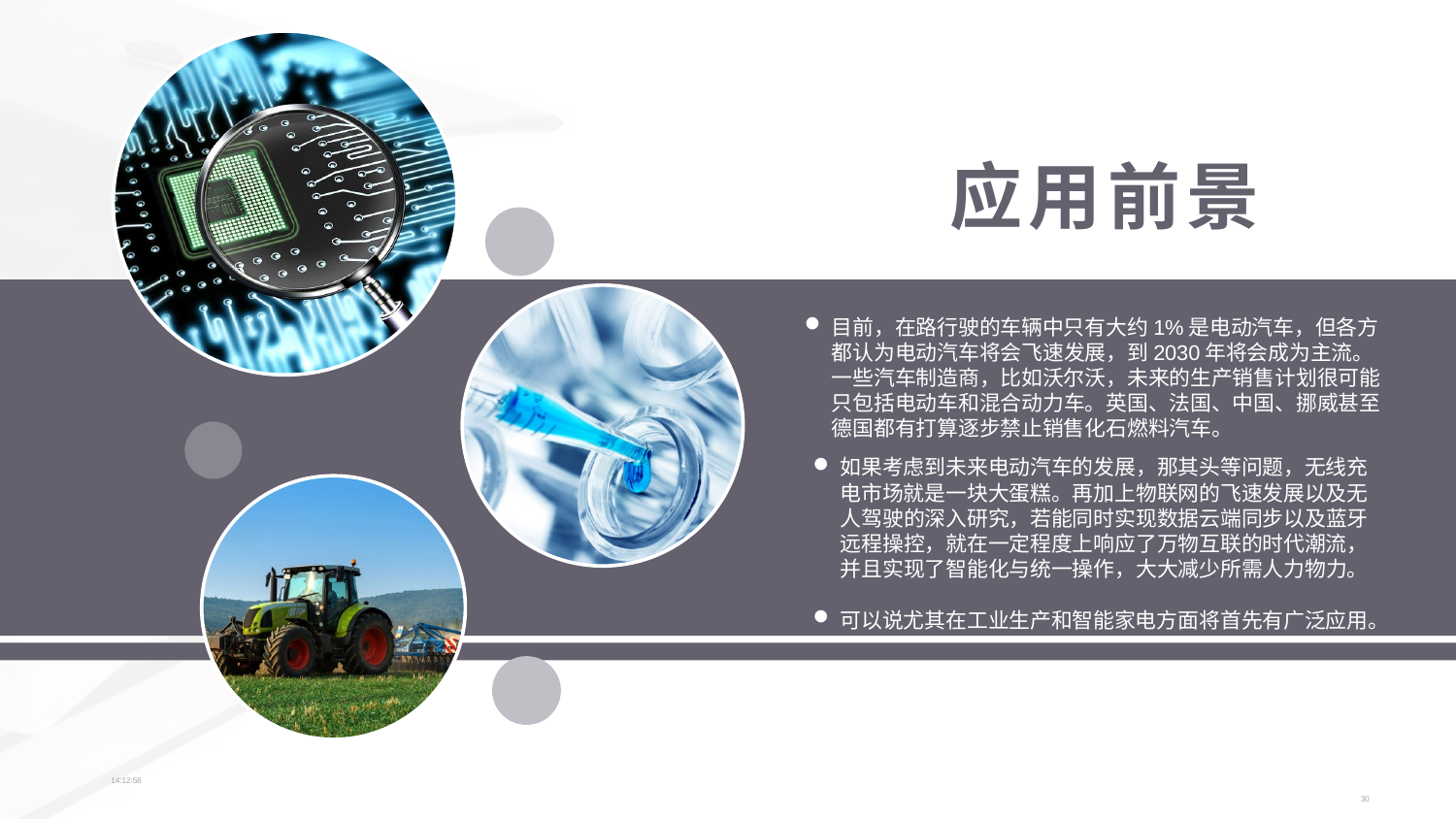

应用前景

目前，在路行驶的车辆中只有大约1%是电动汽车，但各方都认为电动汽车将会飞速发展，到2030年将会成为主流。一些汽车制造商，比如沃尔沃，未来的生产销售计划很可能只包括电动车和混合动力车。英国、法国、中国、挪威甚至德国都有打算逐步禁止销售化石燃料汽车。

如果考虑到未来电动汽车的发展，那其头等问题，无线充电市场就是一块大蛋糕。再加上物联网的飞速发展以及无人驾驶的深入研究，若能同时实现数据云端同步以及蓝牙远程操控，就在一定程度上响应了万物互联的时代潮流，并且实现了智能化与统一操作，大大减少所需人力物力。

可以说尤其在工业生产和智能家电方面将首先有广泛应用。

14:12:58